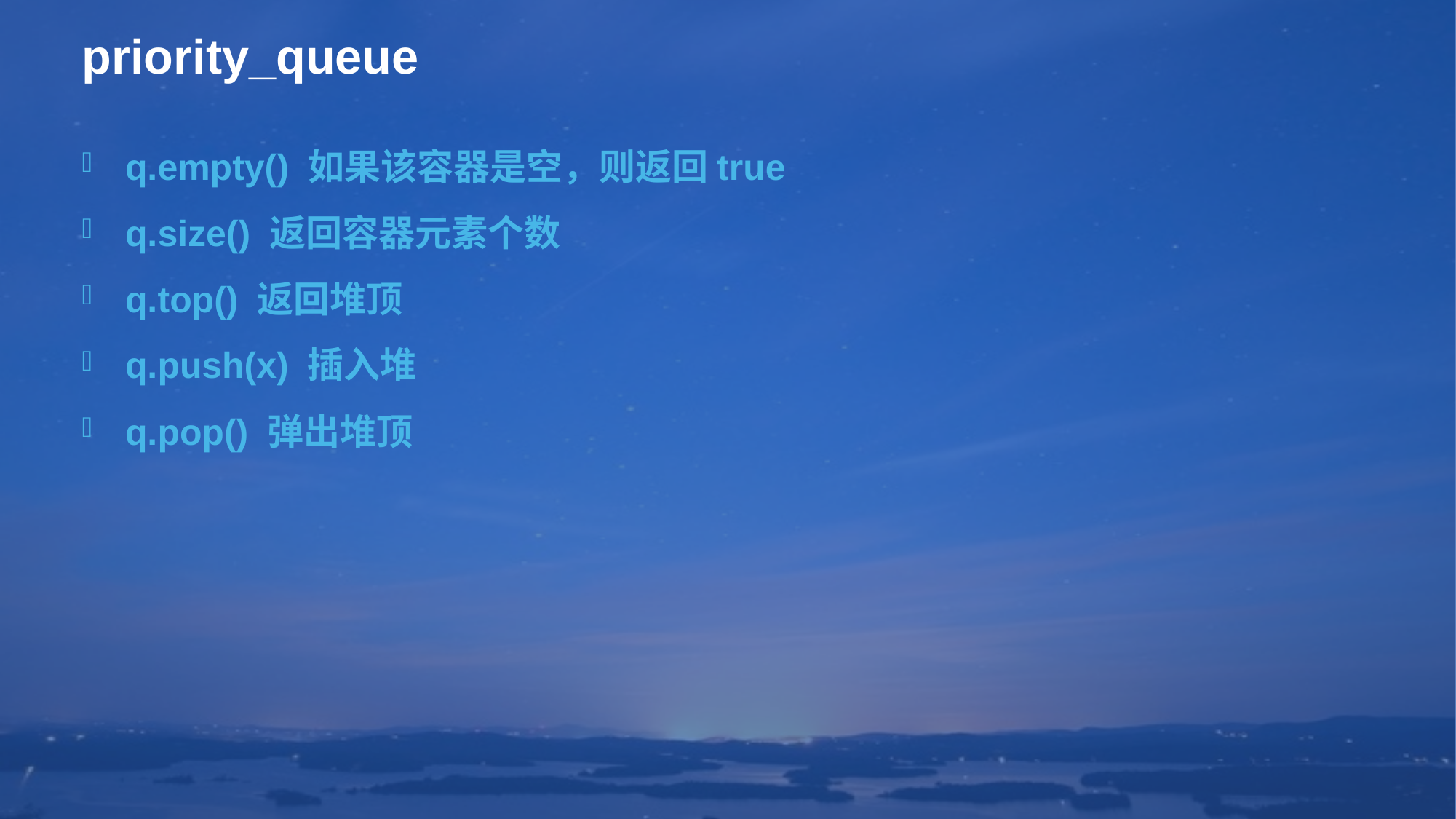

# priority_queue
q.empty() 如果该容器是空，则返回true
q.size() 返回容器元素个数
q.top() 返回堆顶
q.push(x) 插入堆
q.pop() 弹出堆顶